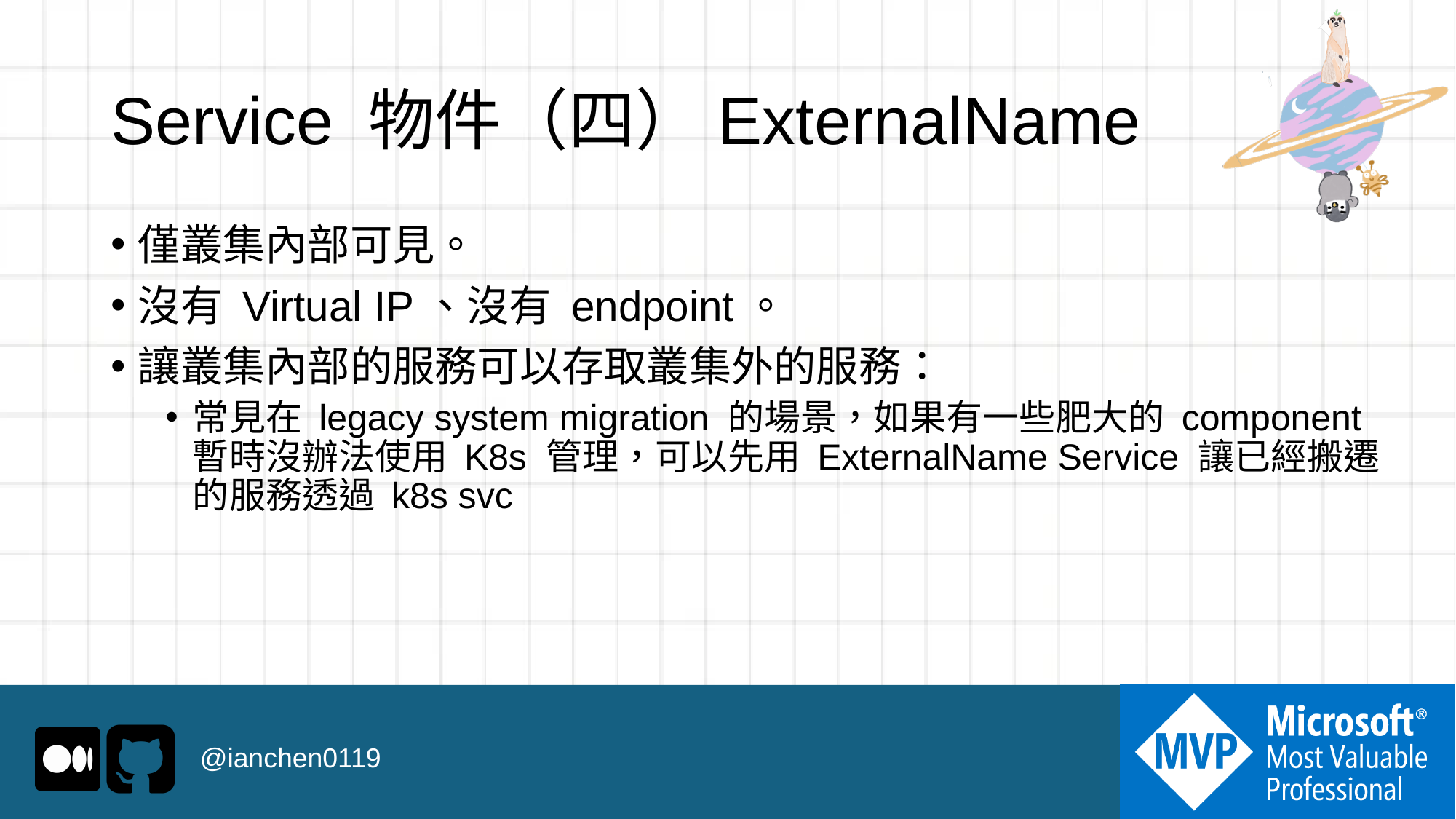

# Service 物件（四）ExternalName
僅叢集內部可見。
沒有 Virtual IP、沒有 endpoint。
讓叢集內部的服務可以存取叢集外的服務：
常見在 legacy system migration 的場景，如果有一些肥大的 component 暫時沒辦法使用 K8s 管理，可以先用 ExternalName Service 讓已經搬遷的服務透過 k8s svc